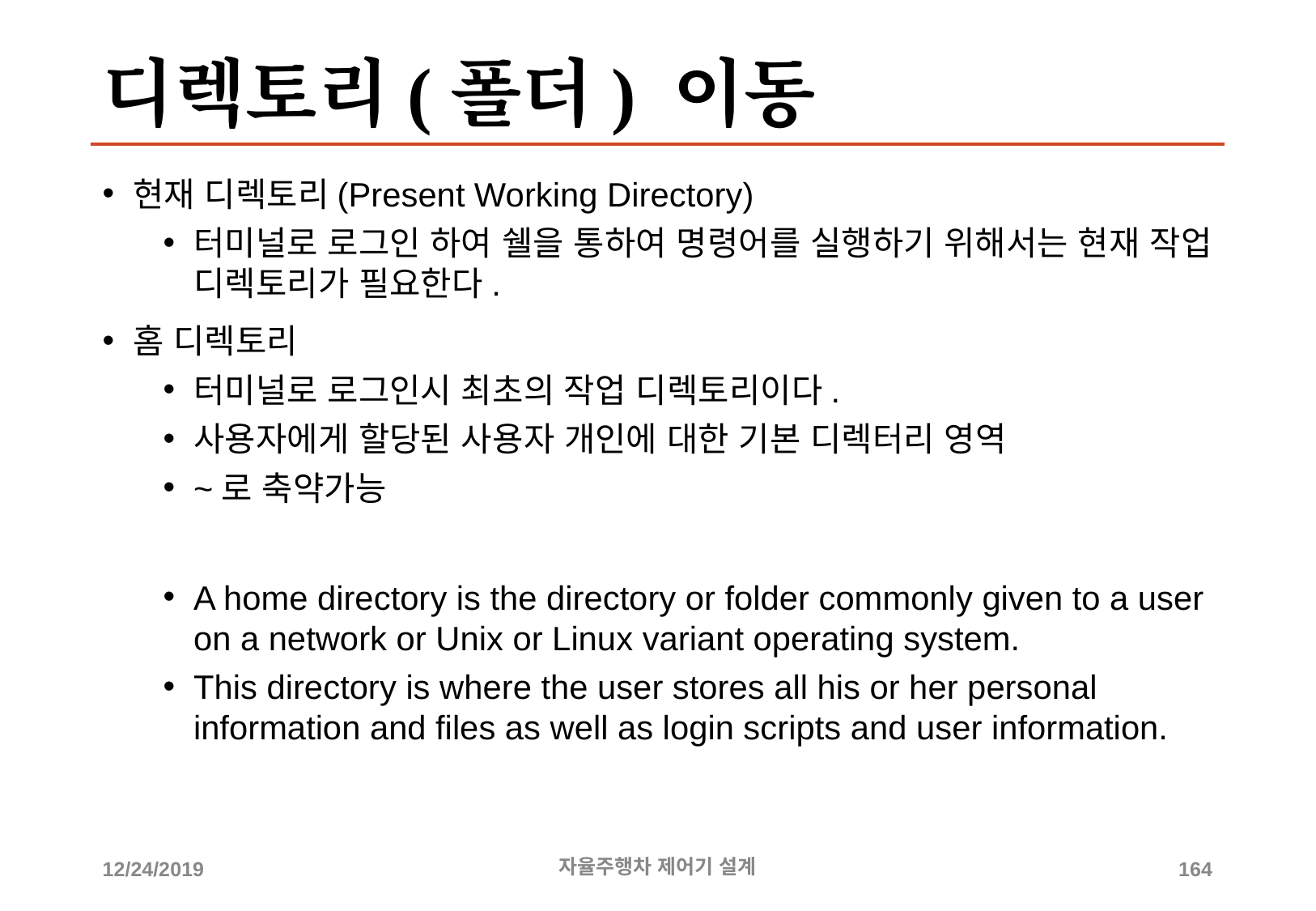

# 디렉토리(폴더) 이동
현재 디렉토리(Present Working Directory)
터미널로 로그인 하여 쉘을 통하여 명령어를 실행하기 위해서는 현재 작업 디렉토리가 필요한다.
홈 디렉토리
터미널로 로그인시 최초의 작업 디렉토리이다.
사용자에게 할당된 사용자 개인에 대한 기본 디렉터리 영역
~로 축약가능

A home directory is the directory or folder commonly given to a user on a network or Unix or Linux variant operating system.
This directory is where the user stores all his or her personal information and files as well as login scripts and user information.
12/24/2019
자율주행차 제어기 설계
164